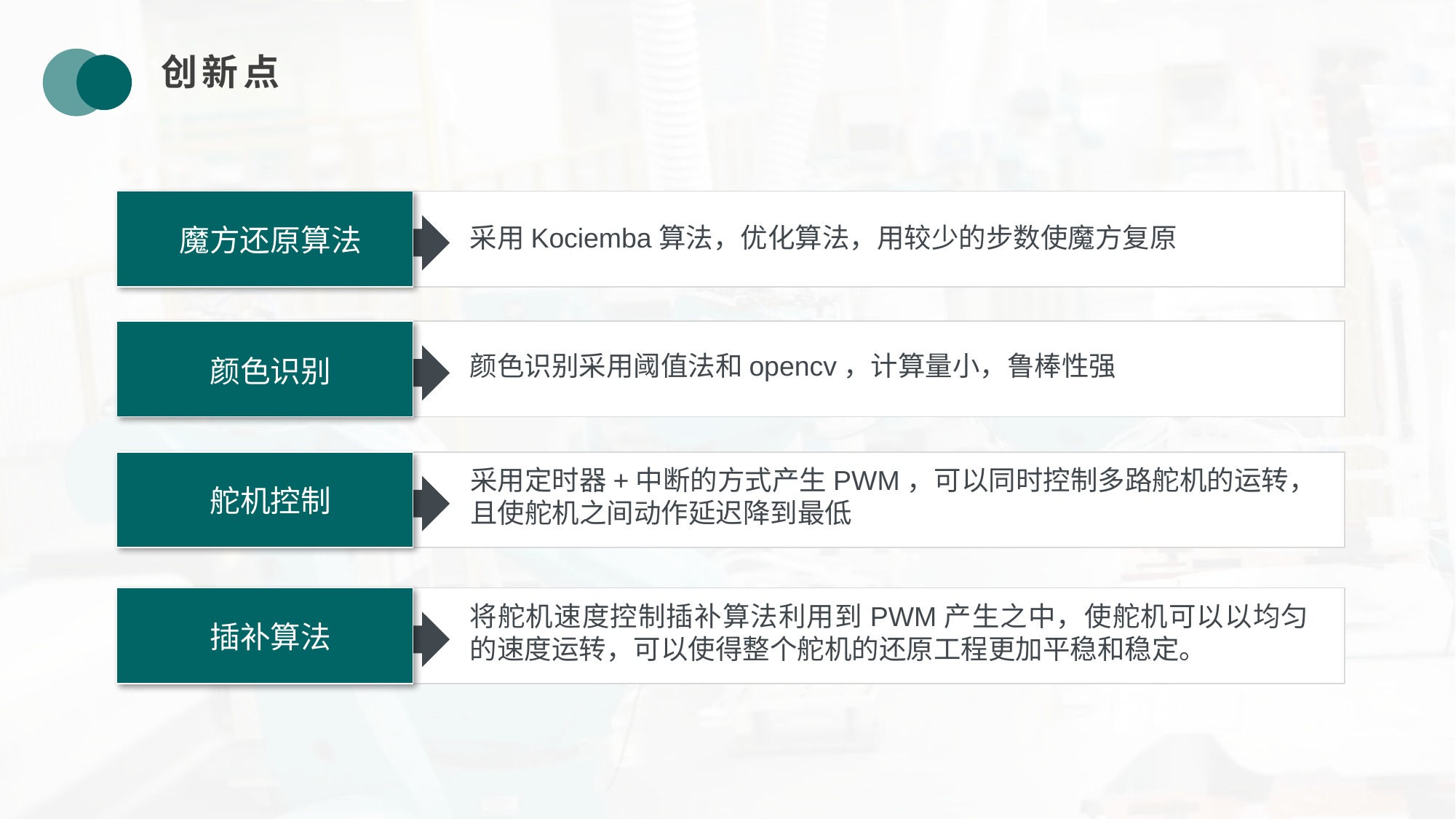

创新点

采用Kociemba算法，优化算法，用较少的步数使魔方复原
魔方还原算法

颜色识别采用阈值法和opencv，计算量小，鲁棒性强

颜色识别

采用定时器+中断的方式产生PWM，可以同时控制多路舵机的运转，且使舵机之间动作延迟降到最低

舵机控制

将舵机速度控制插补算法利用到PWM产生之中，使舵机可以以均匀的速度运转，可以使得整个舵机的还原工程更加平稳和稳定。

插补算法